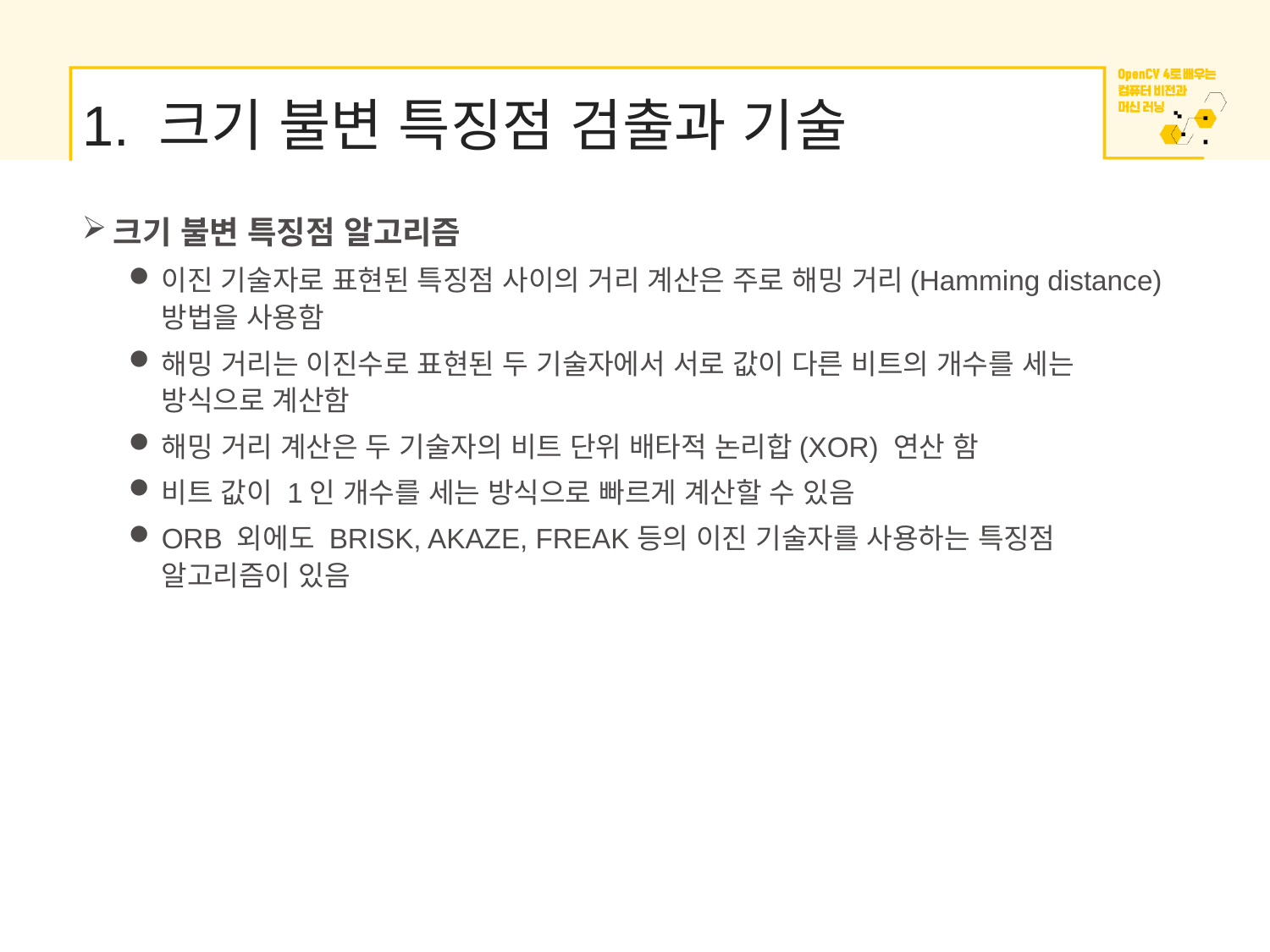

# 1. 크기 불변 특징점 검출과 기술
크기 불변 특징점 알고리즘
이진 기술자로 표현된 특징점 사이의 거리 계산은 주로 해밍 거리(Hamming distance) 방법을 사용함
해밍 거리는 이진수로 표현된 두 기술자에서 서로 값이 다른 비트의 개수를 세는 방식으로 계산함
해밍 거리 계산은 두 기술자의 비트 단위 배타적 논리합(XOR) 연산 함
비트 값이 1인 개수를 세는 방식으로 빠르게 계산할 수 있음
ORB 외에도 BRISK, AKAZE, FREAK등의 이진 기술자를 사용하는 특징점 알고리즘이 있음